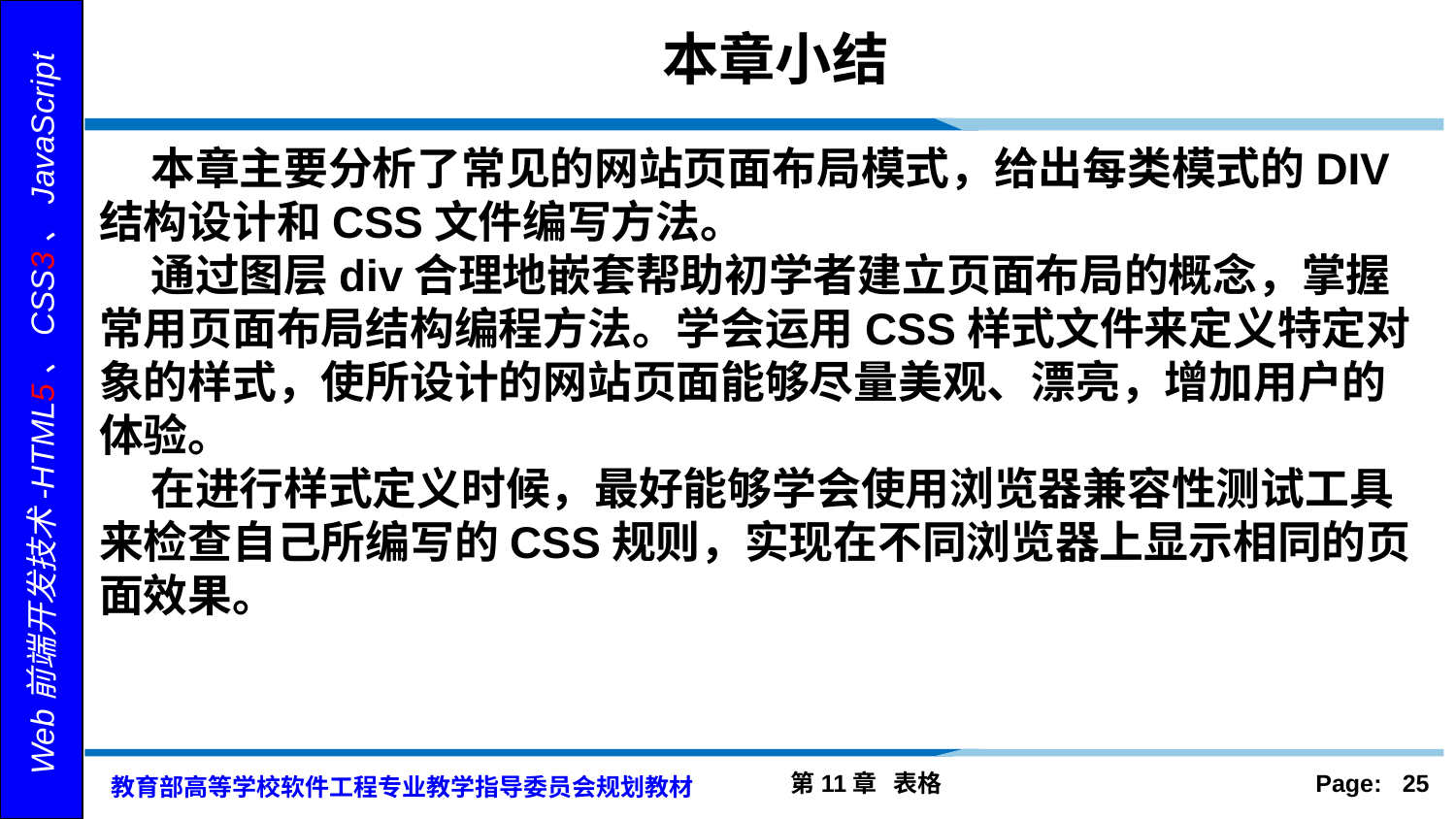

# 本章小结
    本章主要分析了常见的网站页面布局模式，给出每类模式的DIV结构设计和CSS文件编写方法。
    通过图层div合理地嵌套帮助初学者建立页面布局的概念，掌握常用页面布局结构编程方法。学会运用CSS样式文件来定义特定对象的样式，使所设计的网站页面能够尽量美观、漂亮，增加用户的体验。
    在进行样式定义时候，最好能够学会使用浏览器兼容性测试工具来检查自己所编写的CSS规则，实现在不同浏览器上显示相同的页面效果。